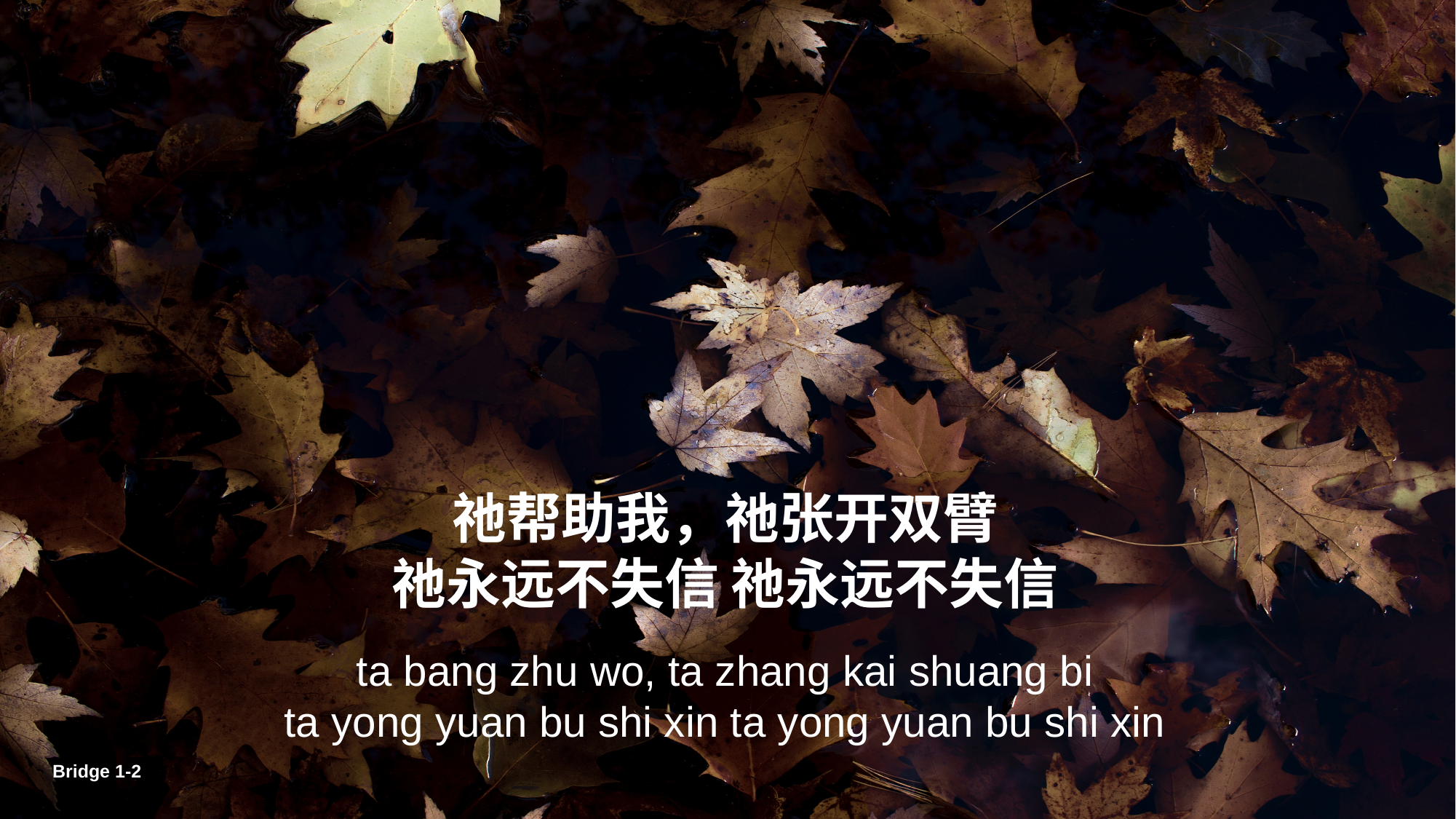

祂帮助我，祂张开双臂
祂永远不失信 祂永远不失信

ta bang zhu wo, ta zhang kai shuang bi
ta yong yuan bu shi xin ta yong yuan bu shi xin
Bridge 1-2